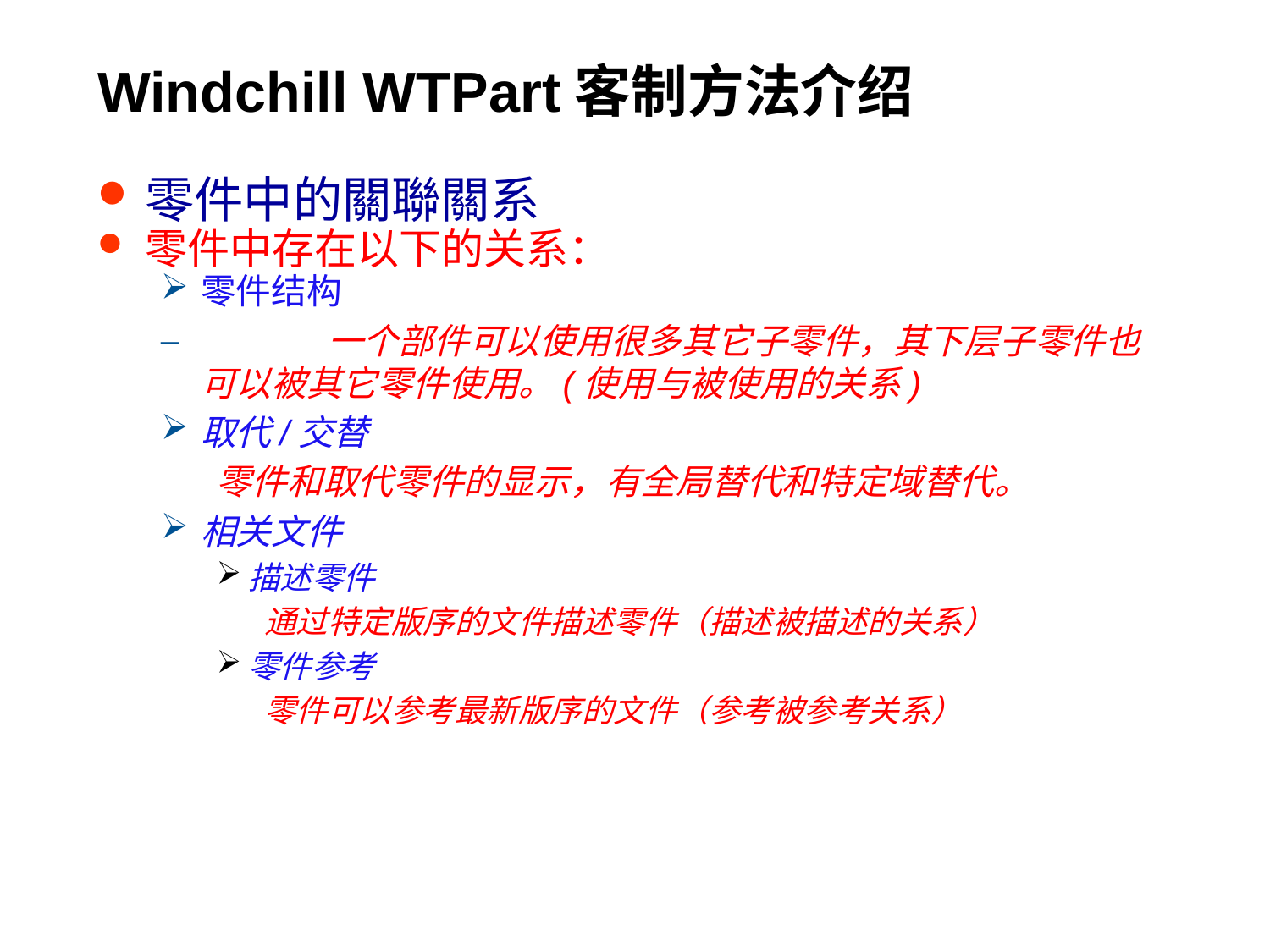

# Windchill WTPart客制方法介绍
零件中的關聯關系
零件中存在以下的关系：
零件结构
	一个部件可以使用很多其它子零件，其下层子零件也可以被其它零件使用。(使用与被使用的关系)
取代/交替
零件和取代零件的显示，有全局替代和特定域替代。
相关文件
描述零件
通过特定版序的文件描述零件（描述被描述的关系）
零件参考
零件可以参考最新版序的文件（参考被参考关系）